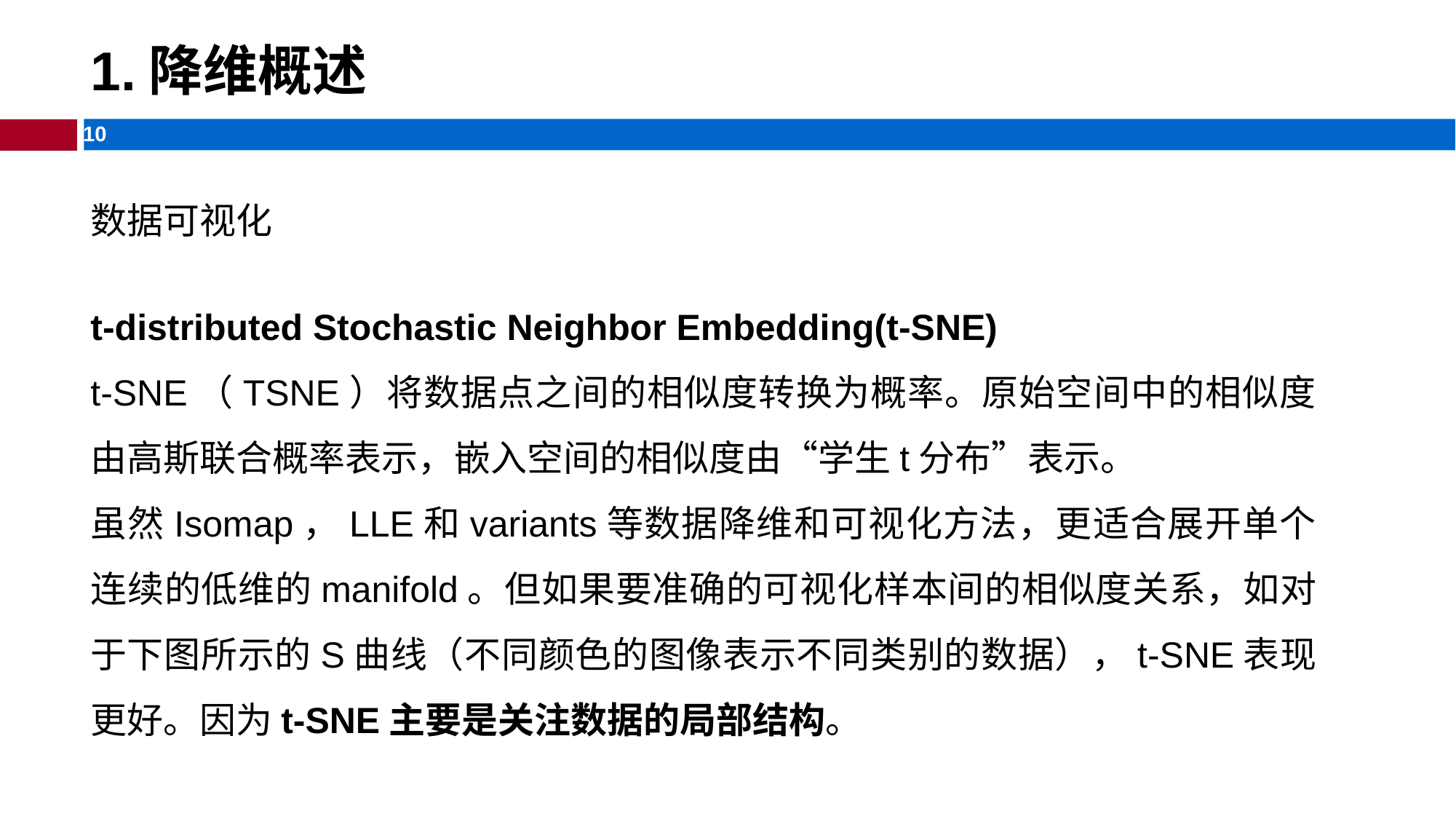

# 1.降维概述

数据可视化
t-distributed Stochastic Neighbor Embedding(t-SNE)
t-SNE（TSNE）将数据点之间的相似度转换为概率。原始空间中的相似度由高斯联合概率表示，嵌入空间的相似度由“学生t分布”表示。
虽然Isomap，LLE和variants等数据降维和可视化方法，更适合展开单个连续的低维的manifold。但如果要准确的可视化样本间的相似度关系，如对于下图所示的S曲线（不同颜色的图像表示不同类别的数据），t-SNE表现更好。因为t-SNE主要是关注数据的局部结构。